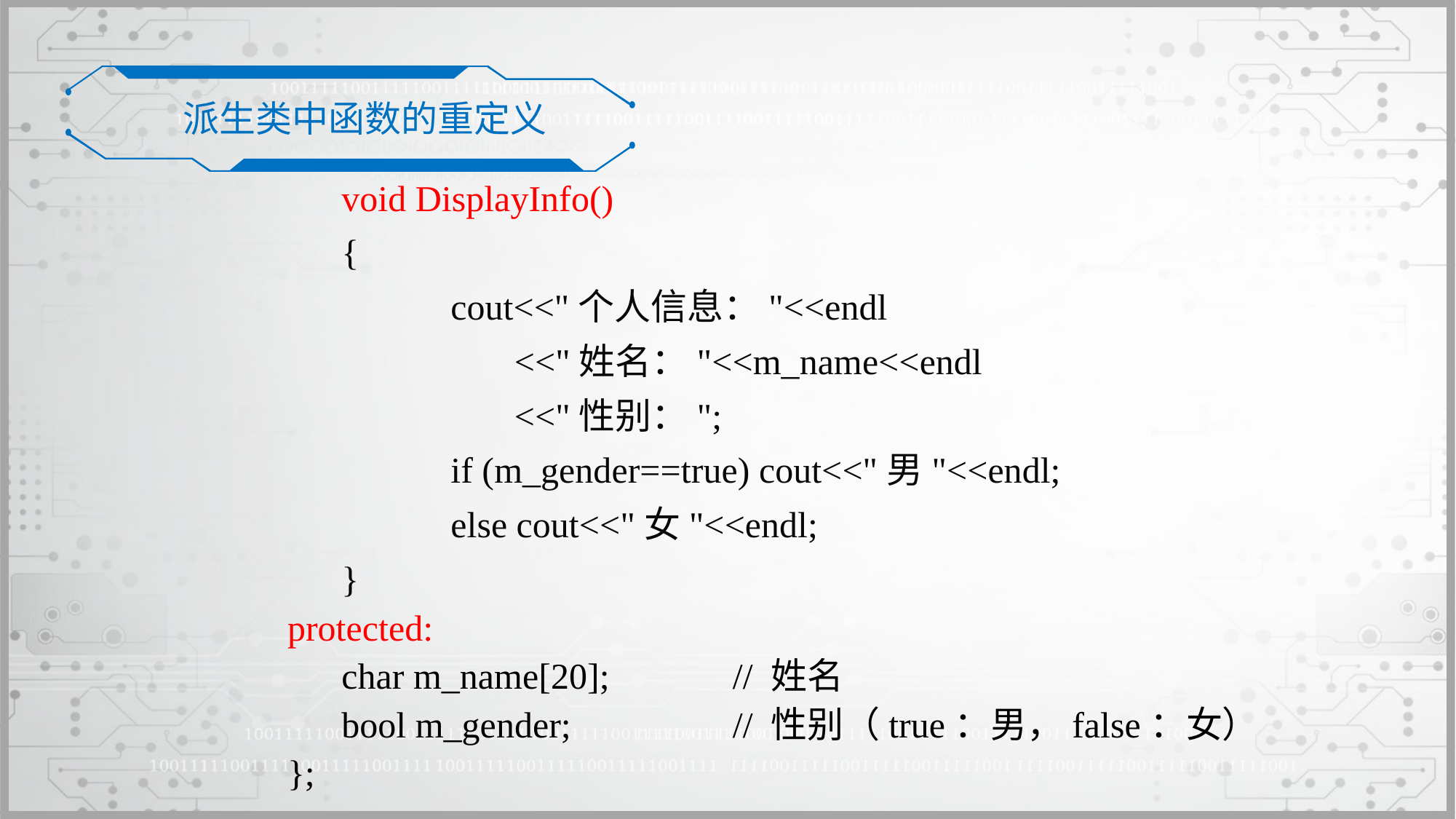

派生类中函数的重定义
	void DisplayInfo()
	{
		cout<<"个人信息："<<endl
		       <<"姓名："<<m_name<<endl
		       <<"性别：";
		if (m_gender==true) cout<<"男"<<endl;
		else cout<<"女"<<endl;
	}
protected:
	char m_name[20];	       // 姓名
	bool m_gender;	       // 性别（true：男，false：女）
};